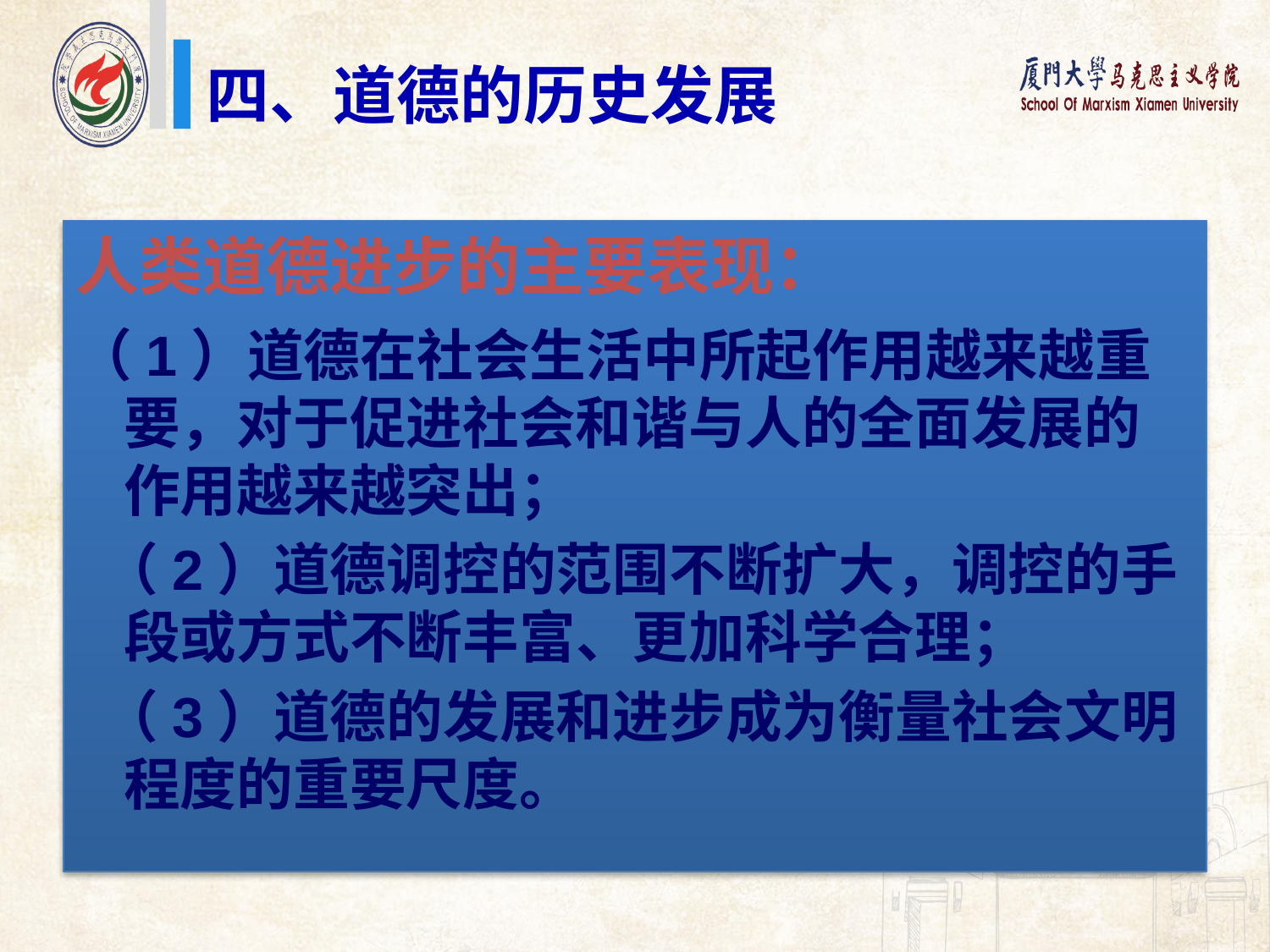

四、道德的历史发展
人类道德进步的主要表现：
（1）道德在社会生活中所起作用越来越重要，对于促进社会和谐与人的全面发展的作用越来越突出；
 （2）道德调控的范围不断扩大，调控的手段或方式不断丰富、更加科学合理；
 （3）道德的发展和进步成为衡量社会文明程度的重要尺度。